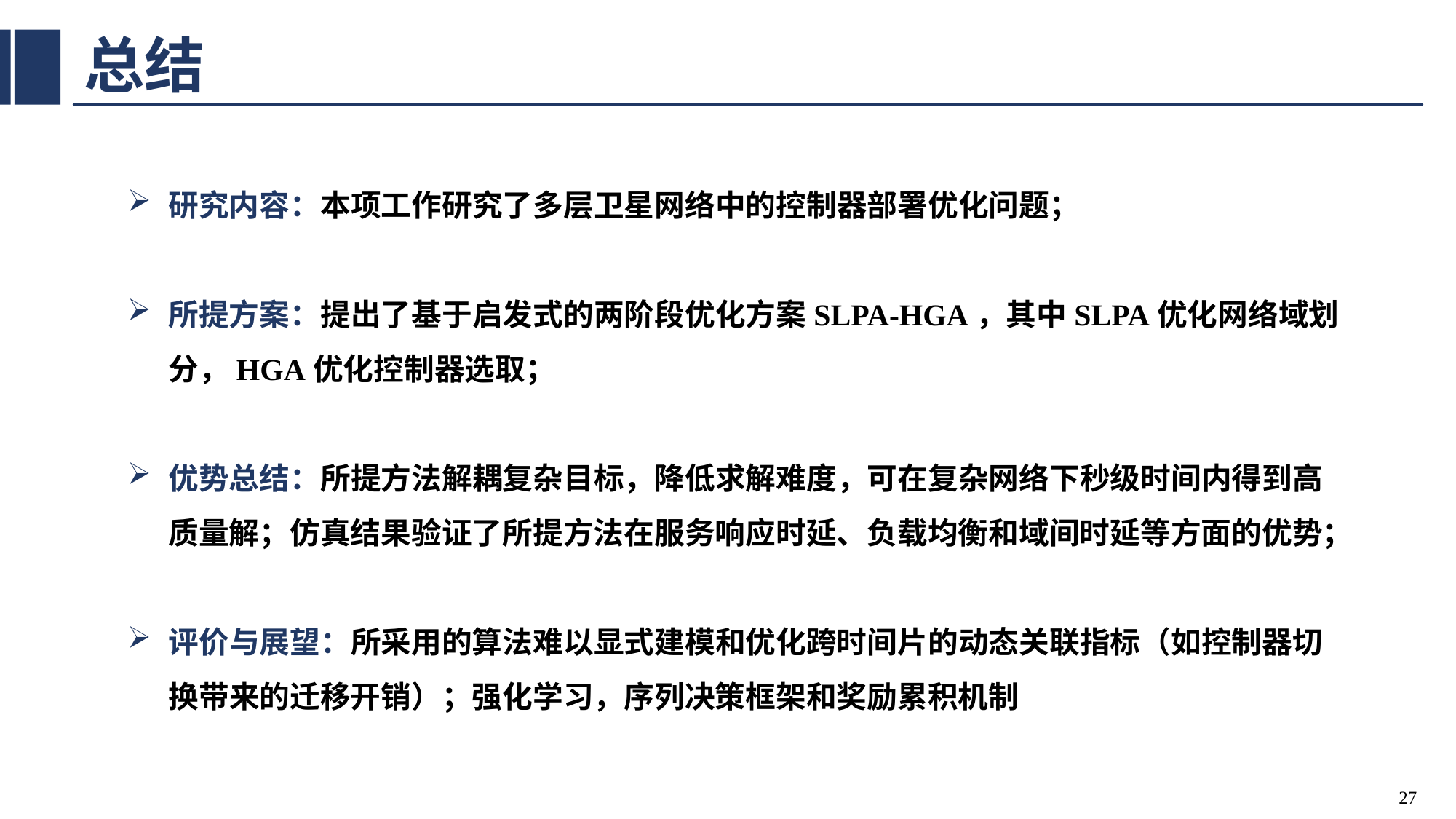

# 总结
研究内容：本项工作研究了多层卫星网络中的控制器部署优化问题；

所提方案：提出了基于启发式的两阶段优化方案SLPA-HGA，其中SLPA优化网络域划分，HGA优化控制器选取；

优势总结：所提方法解耦复杂目标，降低求解难度，可在复杂网络下秒级时间内得到高质量解；仿真结果验证了所提方法在服务响应时延、负载均衡和域间时延等方面的优势；

评价与展望：所采用的算法难以显式建模和优化跨时间片的动态关联指标（如控制器切换带来的迁移开销）；强化学习，序列决策框架和奖励累积机制
27